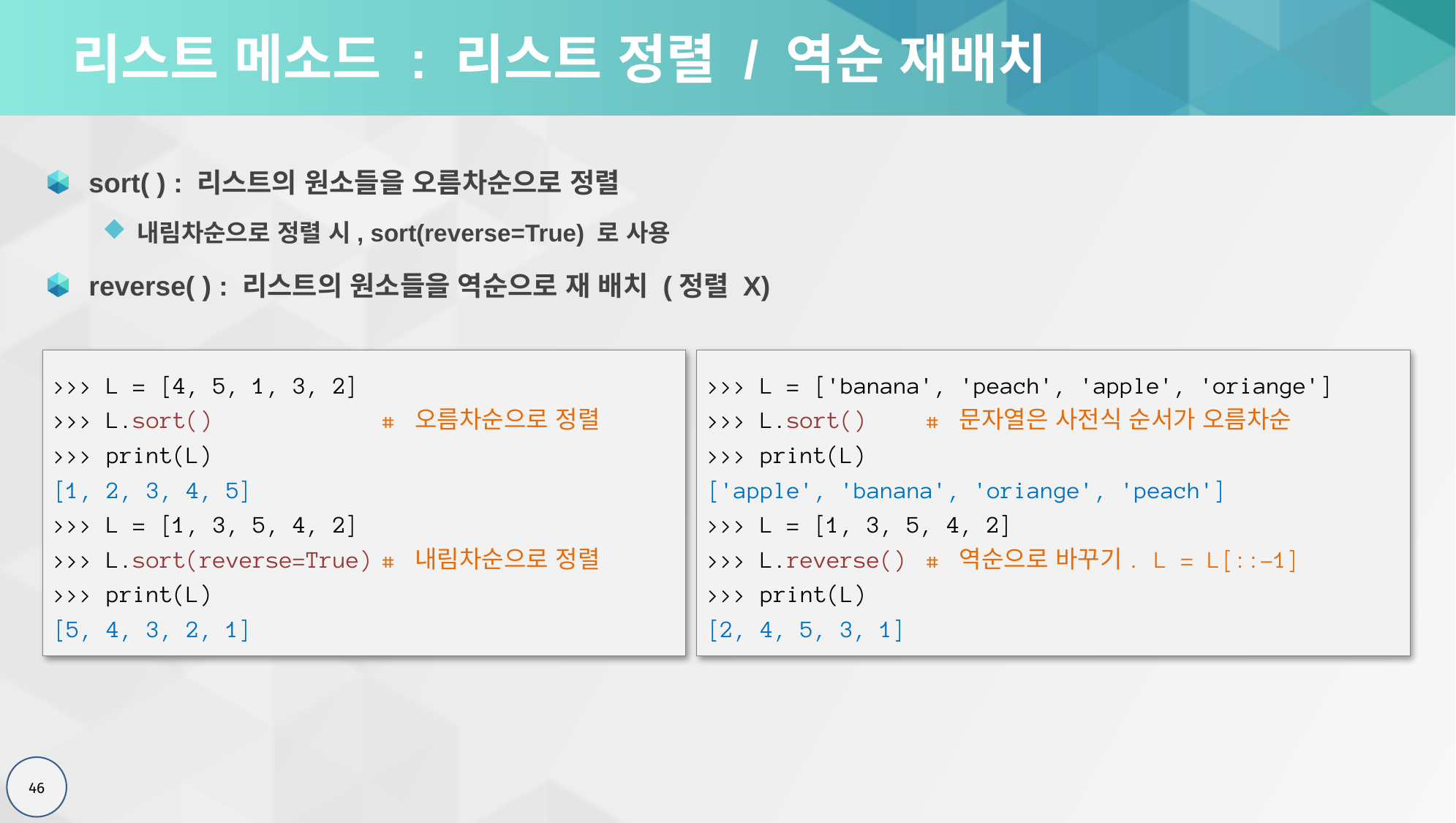

# 리스트 메소드 : 리스트 정렬 / 역순 재배치
sort( ) : 리스트의 원소들을 오름차순으로 정렬
내림차순으로 정렬 시, sort(reverse=True) 로 사용
reverse( ) : 리스트의 원소들을 역순으로 재 배치 (정렬 X)
>>> L = [4, 5, 1, 3, 2]
>>> L.sort() 		# 오름차순으로 정렬
>>> print(L)
[1, 2, 3, 4, 5]
>>> L = [1, 3, 5, 4, 2]
>>> L.sort(reverse=True)	# 내림차순으로 정렬
>>> print(L)
[5, 4, 3, 2, 1]
>>> L = ['banana', 'peach', 'apple', 'oriange']
>>> L.sort()	# 문자열은 사전식 순서가 오름차순
>>> print(L)
['apple', 'banana', 'oriange', 'peach']
>>> L = [1, 3, 5, 4, 2]
>>> L.reverse()	# 역순으로 바꾸기. L = L[::-1]
>>> print(L)
[2, 4, 5, 3, 1]